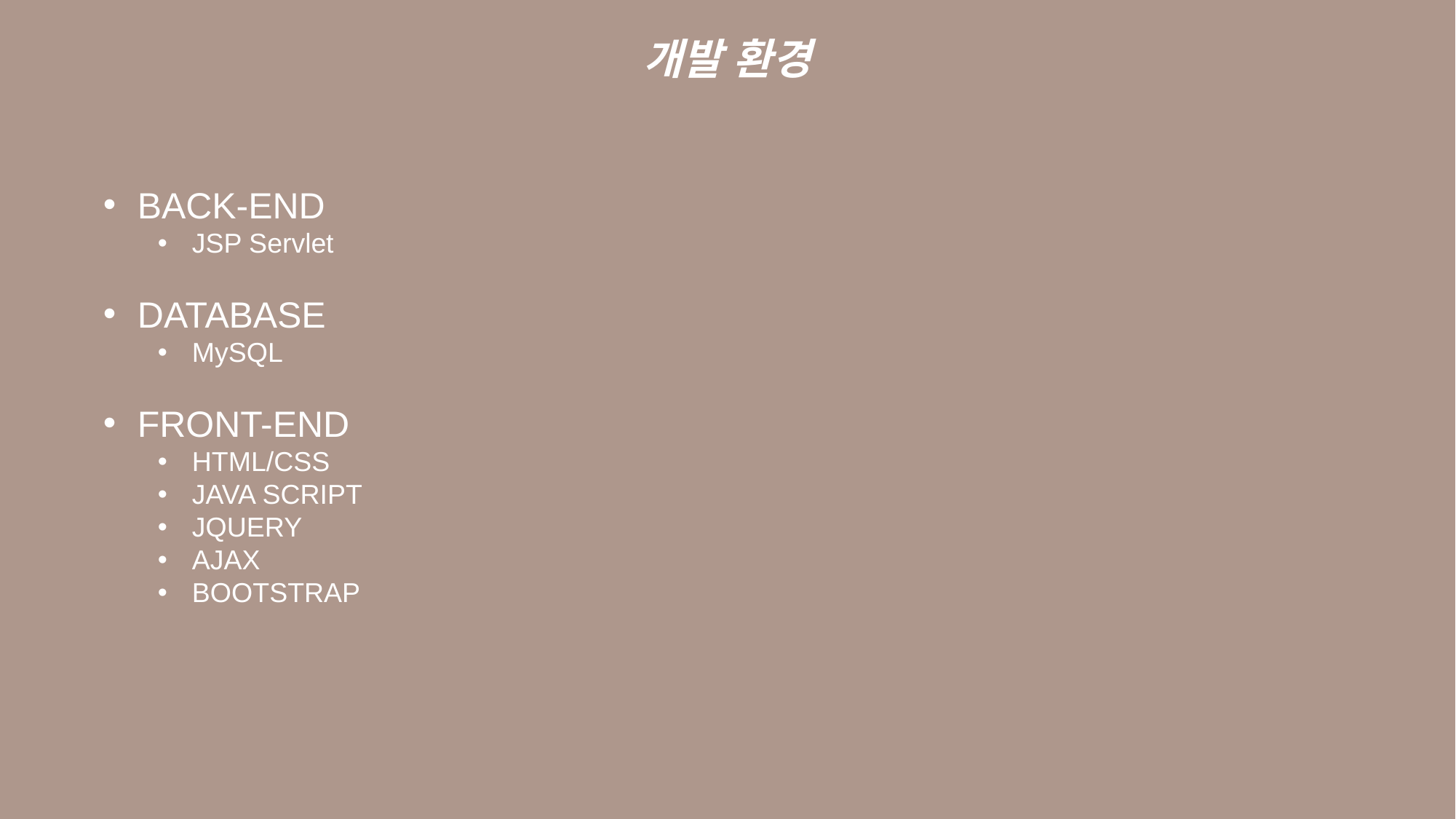

개발 환경
BACK-END
JSP Servlet

DATABASE
MySQL

FRONT-END
HTML/CSS
JAVA SCRIPT
JQUERY
AJAX
BOOTSTRAP